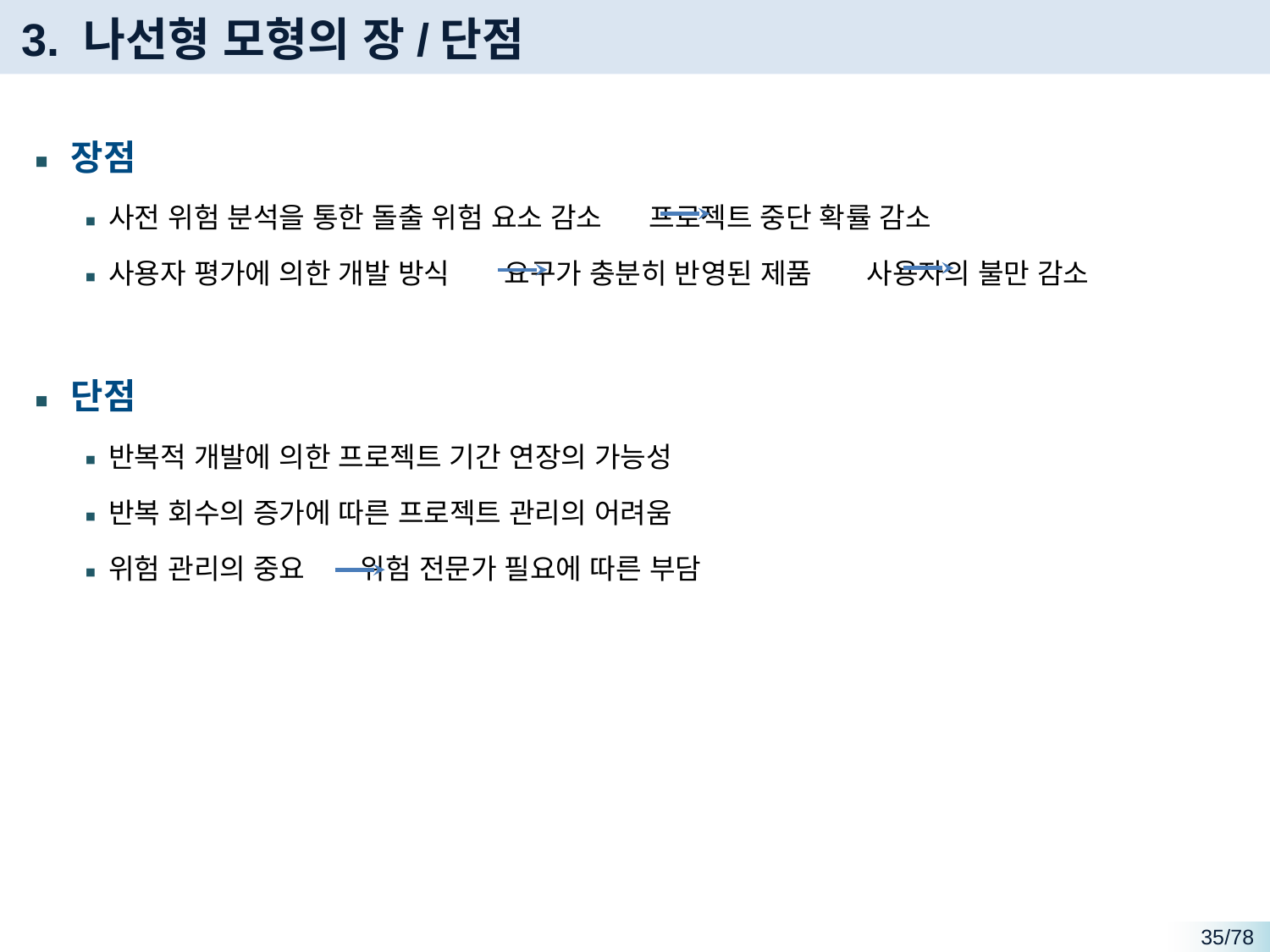

# 3. 나선형 모형의 장/단점
장점
사전 위험 분석을 통한 돌출 위험 요소 감소      프로젝트 중단 확률 감소
사용자 평가에 의한 개발 방식       요구가 충분히 반영된 제품       사용자의 불만 감소

단점
반복적 개발에 의한 프로젝트 기간 연장의 가능성
반복 회수의 증가에 따른 프로젝트 관리의 어려움
위험 관리의 중요       위험 전문가 필요에 따른 부담